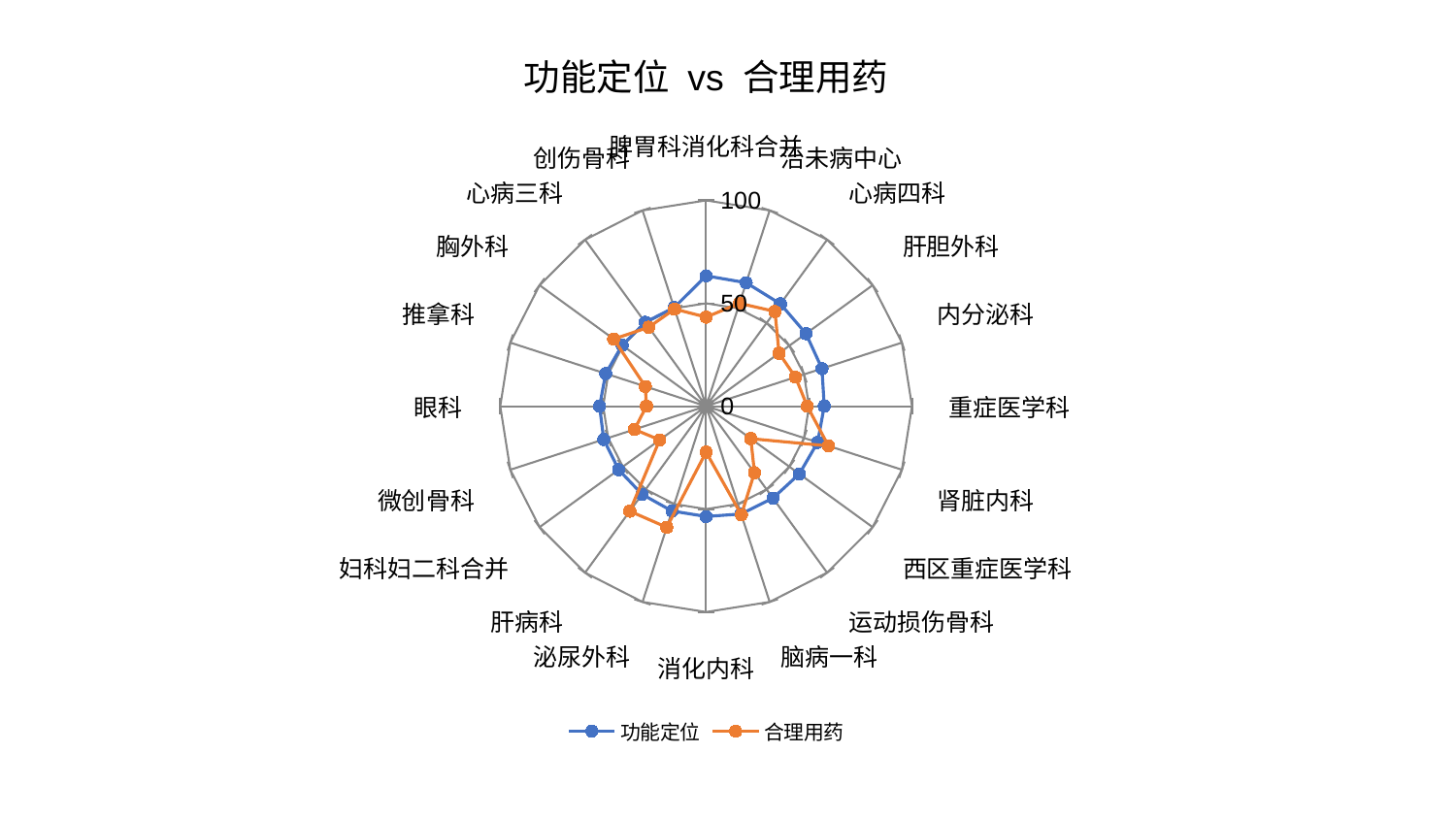

### Chart: 功能定位 vs 合理用药

| Category | 功能定位 | 合理用药 |
|---|---|---|
| 脾胃科消化科合并 | 63.338809537329624 | 43.27550689672328 |
| 治未病中心 | 63.0777966623633 | 52.57042948058992 |
| 心病四科 | 61.4562444520834 | 56.885081697133444 |
| 肝胆外科 | 59.96938847866912 | 43.81796434225728 |
| 内分泌科 | 59.18461078008993 | 45.65751746174488 |
| 重症医学科 | 57.38828172810882 | 49.16137607383169 |
| 肾脏内科 | 56.937894251305465 | 62.48945069631917 |
| 西区重症医学科 | 55.99282897333516 | 26.85654760743637 |
| 运动损伤骨科 | 55.24931929482064 | 39.98216430523453 |
| 脑病一科 | 55.06845561997234 | 55.47060019385536 |
| 消化内科 | 53.61628888566057 | 22.327399996930517 |
| 泌尿外科 | 53.567727334879336 | 61.9037939639763 |
| 肝病科 | 52.93824771853858 | 63.063083350763726 |
| 妇科妇二科合并 | 52.51784419925859 | 27.885740320229075 |
| 微创骨科 | 52.3033361381372 | 36.60736292501116 |
| 眼科 | 51.73117915623561 | 28.991867143736517 |
| 推拿科 | 51.30405178277345 | 31.061050884805987 |
| 胸外科 | 50.4035771477248 | 55.5029502227294 |
| 心病三科 | 50.382573517506835 | 47.43980554658921 |
| 创伤骨科 | 50.36816962180953 | 49.62893493529876 |
35